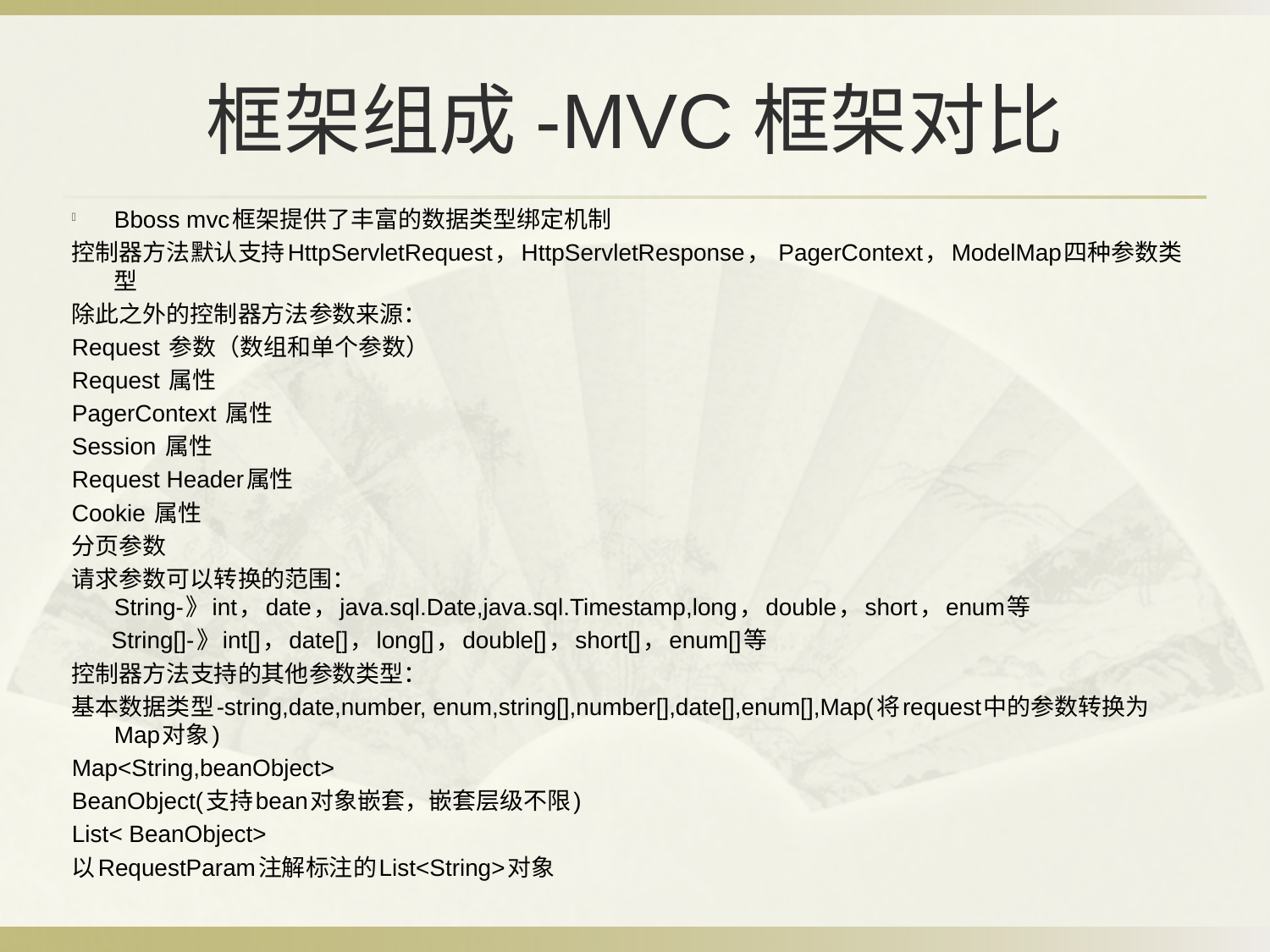

# 框架组成-MVC框架对比
Bboss mvc框架提供了丰富的数据类型绑定机制
控制器方法默认支持HttpServletRequest，HttpServletResponse， PagerContext，ModelMap四种参数类型
除此之外的控制器方法参数来源：
Request 参数（数组和单个参数）
Request 属性
PagerContext 属性
Session 属性
Request Header属性
Cookie 属性
分页参数
请求参数可以转换的范围：
String-》int，date，java.sql.Date,java.sql.Timestamp,long，double，short，enum等
      String[]-》int[]，date[]，long[]，double[]，short[]，enum[]等
控制器方法支持的其他参数类型：
基本数据类型-string,date,number, enum,string[],number[],date[],enum[],Map(将request中的参数转换为Map对象)
Map<String,beanObject>
BeanObject(支持bean对象嵌套，嵌套层级不限)
List< BeanObject>
以RequestParam注解标注的List<String>对象